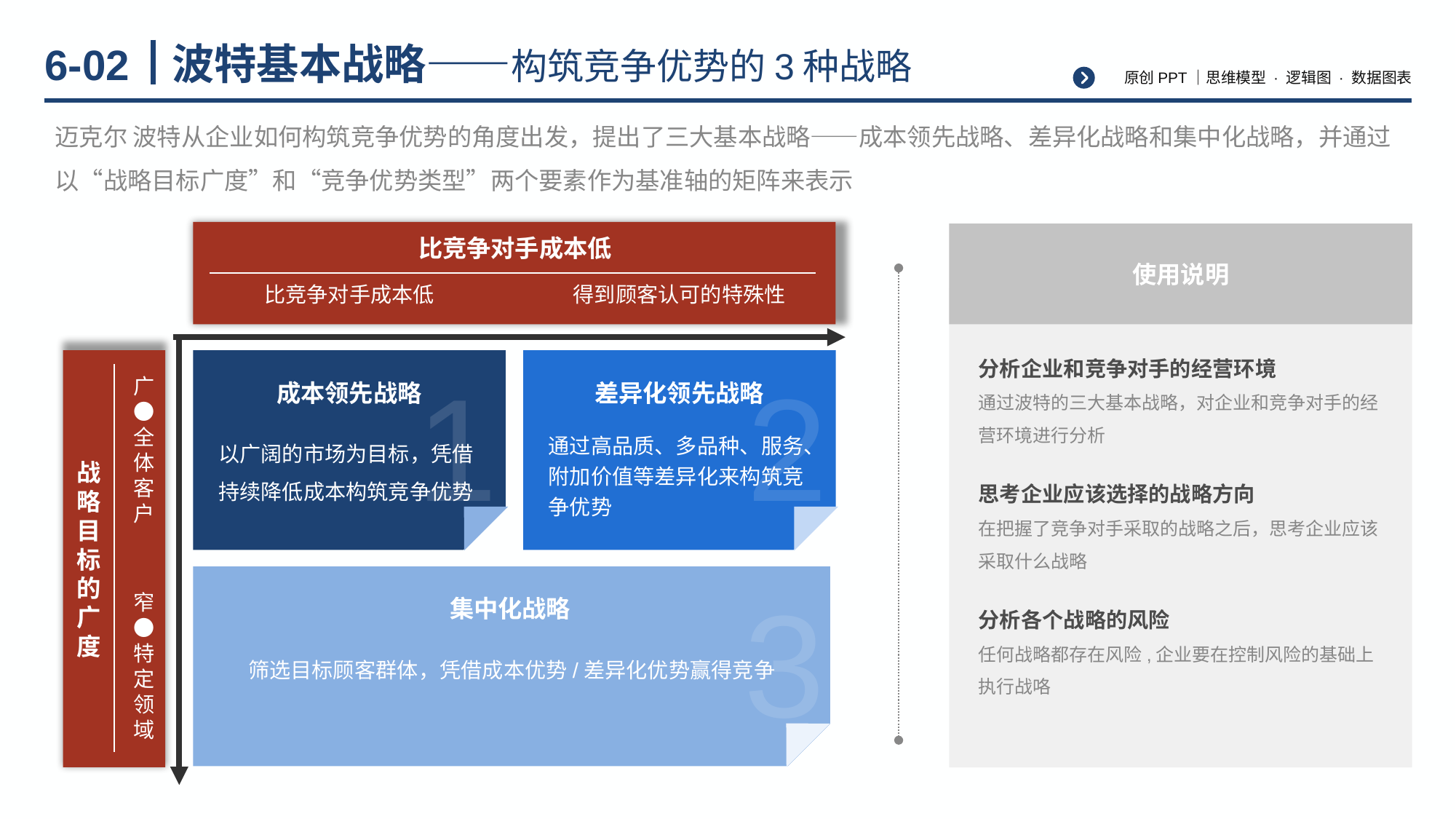

# 波特基本战略——构筑竞争优势的3种战略
6-02
迈克尔 波特从企业如何构筑竞争优势的角度出发，提出了三大基本战略——成本领先战略、差异化战略和集中化战略，并通过以“战略目标广度”和“竞争优势类型”两个要素作为基准轴的矩阵来表示

使用说明
比竞争对手成本低
比竞争对手成本低
得到顾客认可的特殊性

分析企业和竞争对手的经营环境
通过波特的三大基本战略，对企业和竞争对手的经营环境进行分析
1

成本领先战略
以广阔的市场为目标，凭借持续降低成本构筑竞争优势
2

差异化领先战略
通过高品质、多品种、服务、附加价值等差异化来构筑竞争优势
广●全体客户
战略目标的广度
思考企业应该选择的战略方向
在把握了竞争对手采取的战略之后，思考企业应该采取什么战略

3

集中化战略
筛选目标顾客群体，凭借成本优势/差异化优势赢得竞争
窄●特定领域
分析各个战略的风险
任何战略都存在风险,企业要在控制风险的基础上执行战咯